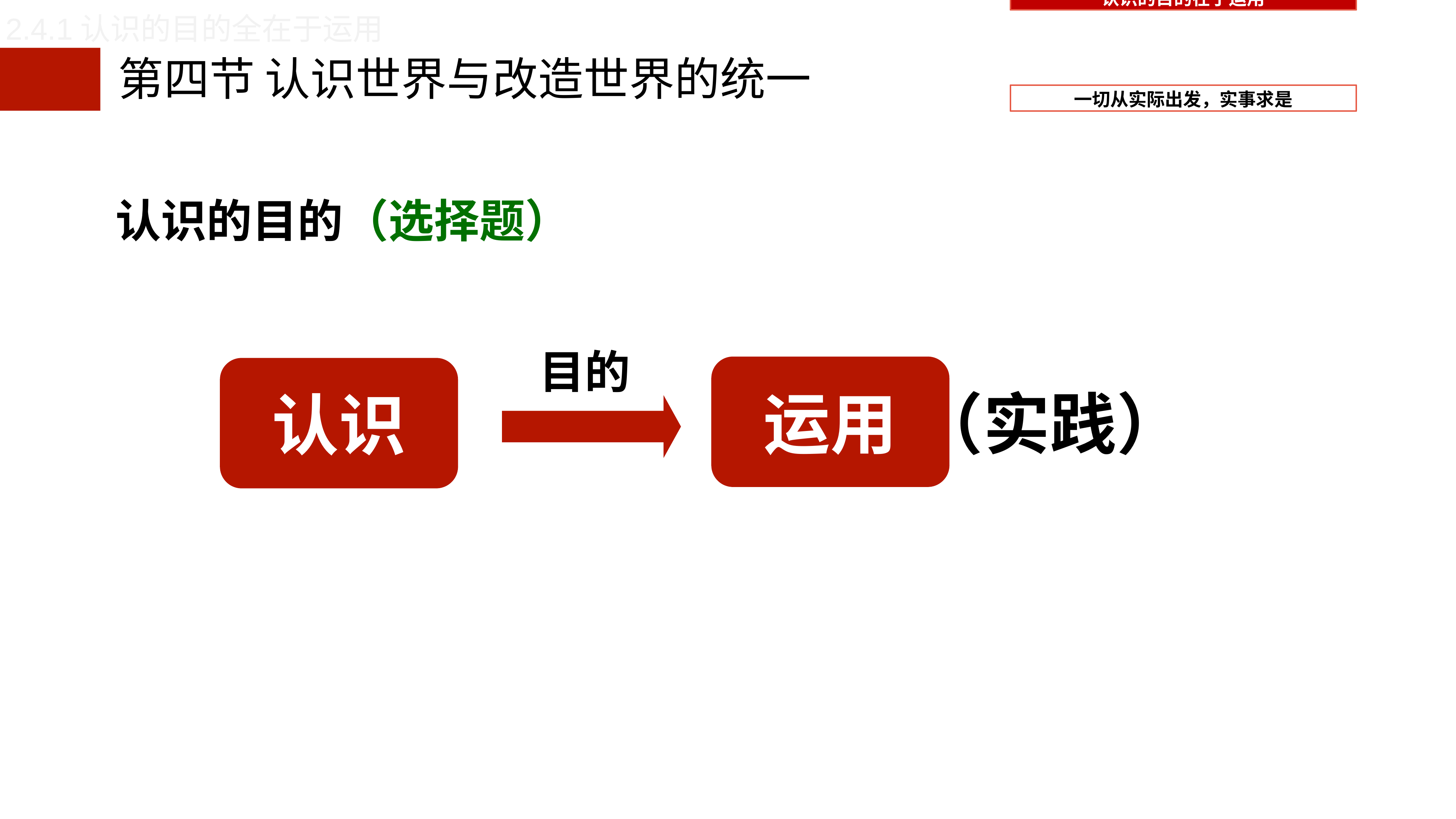

认识的目的在于运用
改造世界的统一
一切从实际出发，实事求是
2.4.1认识的目的全在于运用
第四节 认识世界与改造世界的统一
认识的目的（选择题）
目的

运用
（实践）
认识